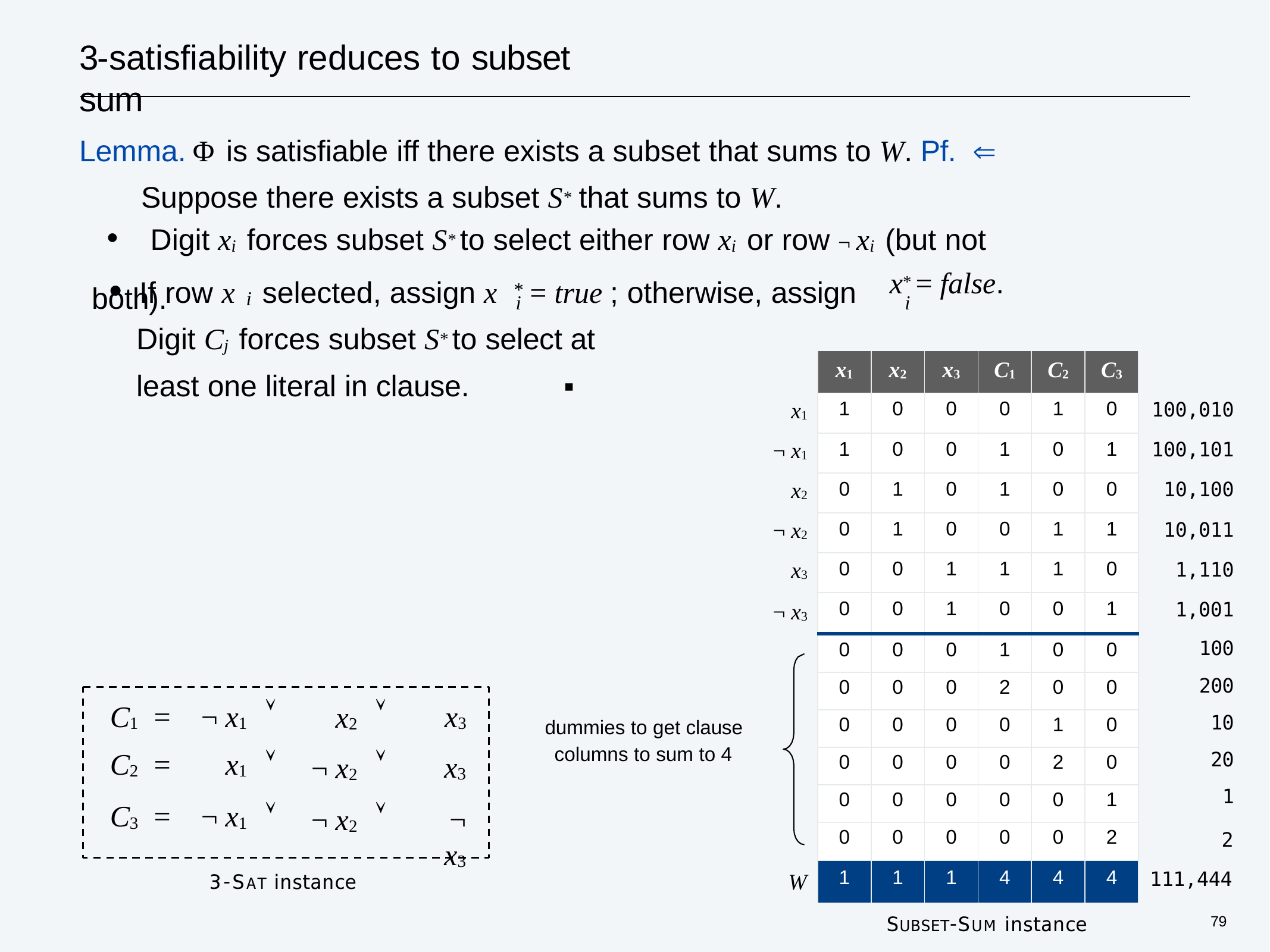

# 3-satisfiability reduces to subset sum

Lemma.	Φ is satisfiable iff there exists a subset that sums to W. Pf.	⇐	Suppose there exists a subset S* that sums to W.
・Digit xi forces subset S* to select either row xi or row ¬ xi (but not both).
・
If row x	selected, assign x	= true ; otherwise, assign
x* = false.
i
*
i
i
Digit Cj forces subset S* to select at least one literal in clause.	▪
|  |  |  |
| --- | --- | --- |
| x1 |  | 100,010 |
| ¬ x1 |  | 100,101 |
| x2 |  | 10,100 |
| ¬ x2 |  | 10,011 |
| x3 |  | 1,110 |
| ¬ x3 |  | 1,001 100 200 10 20 1 |
| x1 | x2 | x3 | C1 | C2 | C3 |
| --- | --- | --- | --- | --- | --- |
| 1 | 0 | 0 | 0 | 1 | 0 |
| 1 | 0 | 0 | 1 | 0 | 1 |
| 0 | 1 | 0 | 1 | 0 | 0 |
| 0 | 1 | 0 | 0 | 1 | 1 |
| 0 | 0 | 1 | 1 | 1 | 0 |
| 0 | 0 | 1 | 0 | 0 | 1 |
| 0 | 0 | 0 | 1 | 0 | 0 |
| 0 | 0 | 0 | 2 | 0 | 0 |
| 0 | 0 | 0 | 0 | 1 | 0 |
| 0 | 0 | 0 | 0 | 2 | 0 |
| 0 | 0 | 0 | 0 | 0 | 1 |
| 0 | 0 | 0 | 0 | 0 | 2 |
| 1 | 1 | 1 | 4 | 4 | 4 |

∨
∨
∨
∨
∨
∨
x2
¬ x2
¬ x2
x3 x3
¬ x3

| C1 | = | ¬ x1 |
| --- | --- | --- |
| C2 | = | x1 |
| C3 | = | ¬ x1 |
dummies to get clause columns to sum to 4
2
111,444
3-SAT instance
W
SUBSET-SUM instance
79